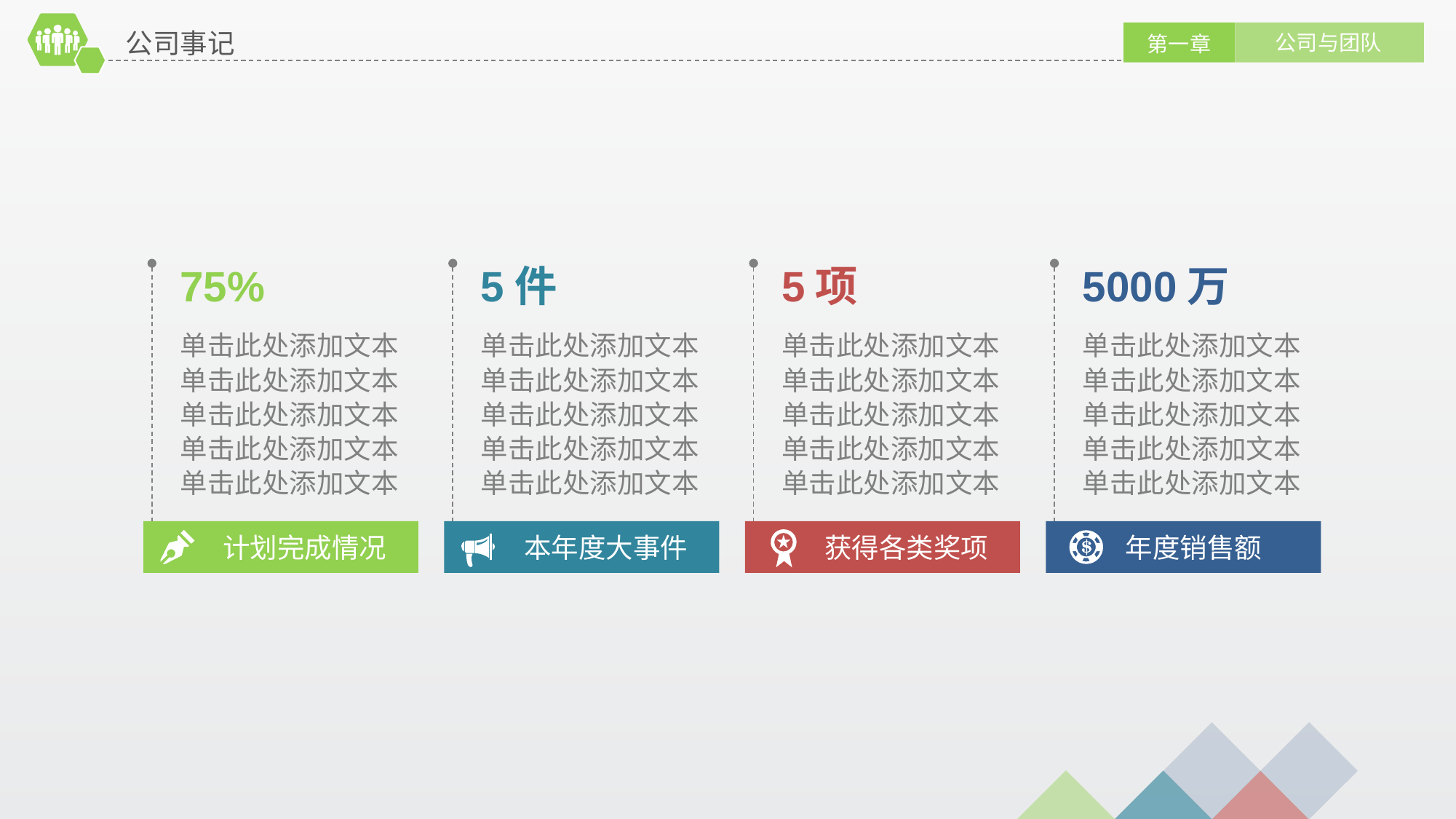

公司事记

公司与团队
第一章

75%
5件
5项
5000万
单击此处添加文本
单击此处添加文本
单击此处添加文本
单击此处添加文本
单击此处添加文本
单击此处添加文本
单击此处添加文本
单击此处添加文本
单击此处添加文本
单击此处添加文本
单击此处添加文本
单击此处添加文本
单击此处添加文本
单击此处添加文本
单击此处添加文本
单击此处添加文本
单击此处添加文本
单击此处添加文本
单击此处添加文本
单击此处添加文本

计划完成情况

本年度大事件

获得各类奖项

年度销售额